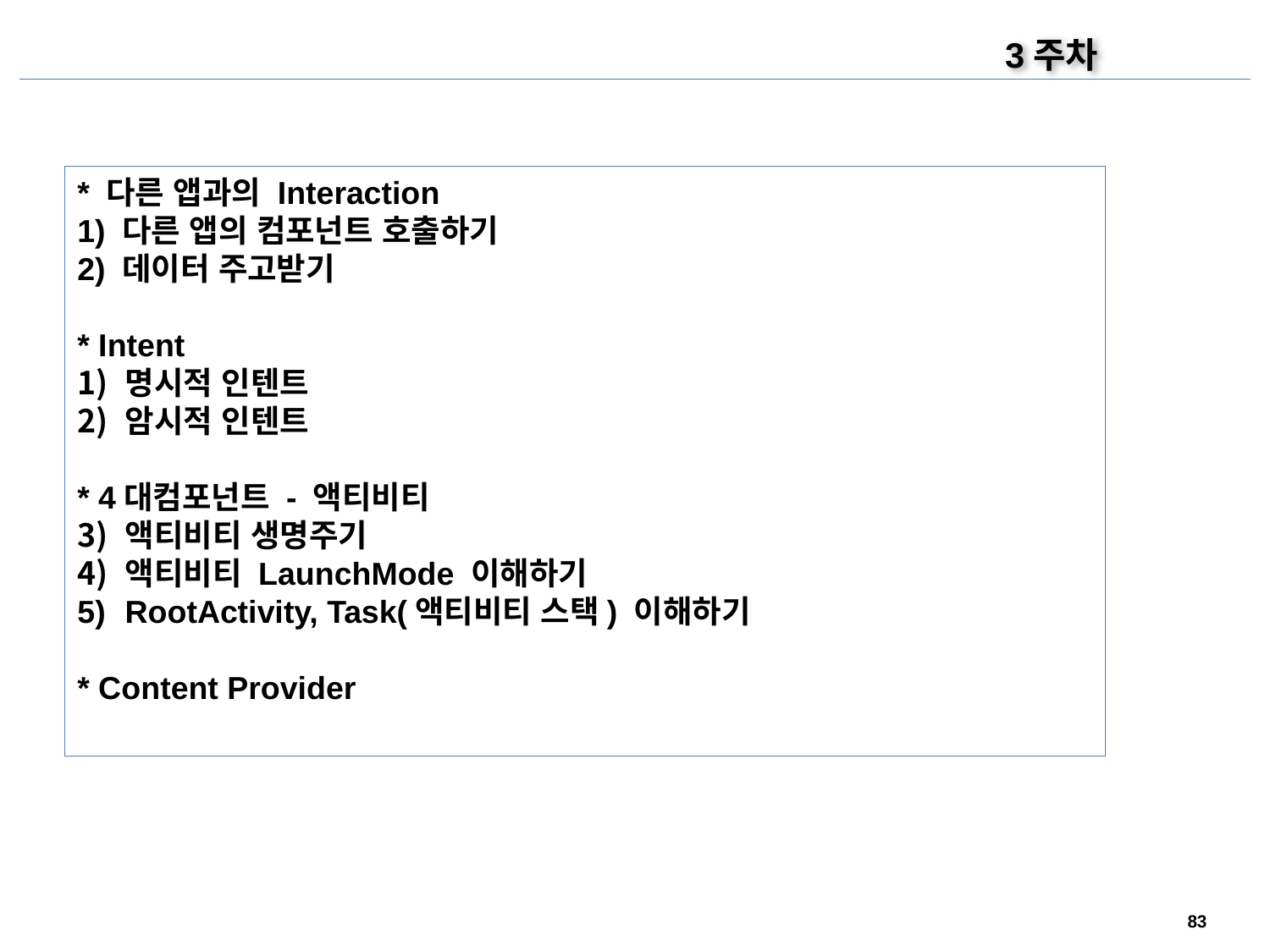

3주차
* 다른 앱과의 Interaction
1) 다른 앱의 컴포넌트 호출하기
2) 데이터 주고받기

* Intent
명시적 인텐트
암시적 인텐트

* 4대컴포넌트 - 액티비티
액티비티 생명주기
액티비티 LaunchMode 이해하기
RootActivity, Task(액티비티 스택) 이해하기

* Content Provider